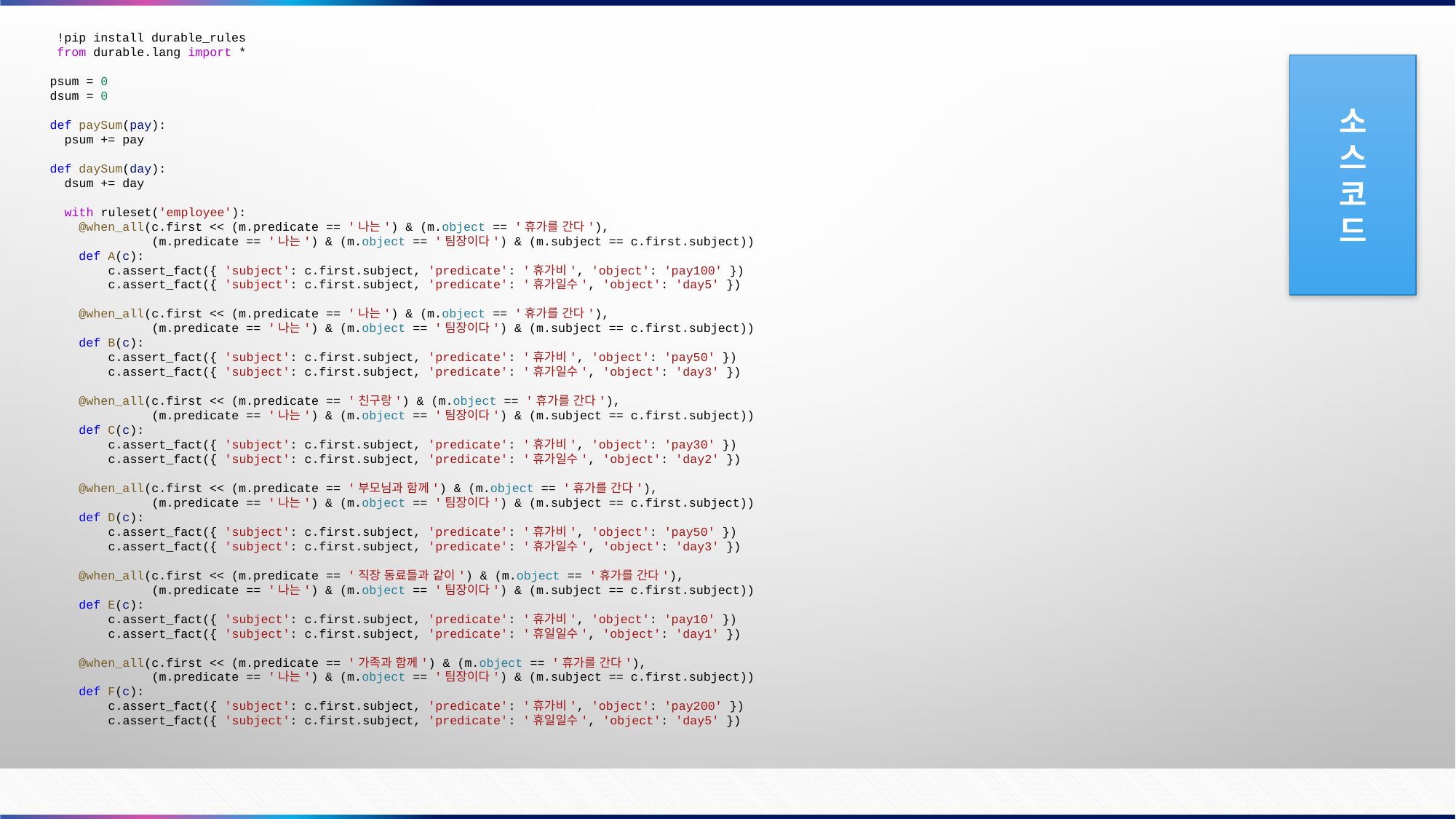

!pip install durable_rules
 from durable.lang import *
psum = 0
dsum = 0
def paySum(pay):
  psum += pay
def daySum(day):
  dsum += day
  with ruleset('employee'):
    @when_all(c.first << (m.predicate == '나는') & (m.object == '휴가를 간다'),
              (m.predicate == '나는') & (m.object == '팀장이다') & (m.subject == c.first.subject))
    def A(c):
        c.assert_fact({ 'subject': c.first.subject, 'predicate': '휴가비', 'object': 'pay100' })
        c.assert_fact({ 'subject': c.first.subject, 'predicate': '휴가일수', 'object': 'day5' })

    @when_all(c.first << (m.predicate == '나는') & (m.object == '휴가를 간다'),
              (m.predicate == '나는') & (m.object == '팀장이다') & (m.subject == c.first.subject))
    def B(c):
        c.assert_fact({ 'subject': c.first.subject, 'predicate': '휴가비', 'object': 'pay50' })
        c.assert_fact({ 'subject': c.first.subject, 'predicate': '휴가일수', 'object': 'day3' })

    @when_all(c.first << (m.predicate == '친구랑') & (m.object == '휴가를 간다'),
              (m.predicate == '나는') & (m.object == '팀장이다') & (m.subject == c.first.subject))
    def C(c):
        c.assert_fact({ 'subject': c.first.subject, 'predicate': '휴가비', 'object': 'pay30' })
        c.assert_fact({ 'subject': c.first.subject, 'predicate': '휴가일수', 'object': 'day2' })

    @when_all(c.first << (m.predicate == '부모님과 함께') & (m.object == '휴가를 간다'),
              (m.predicate == '나는') & (m.object == '팀장이다') & (m.subject == c.first.subject))
    def D(c):
        c.assert_fact({ 'subject': c.first.subject, 'predicate': '휴가비', 'object': 'pay50' })
        c.assert_fact({ 'subject': c.first.subject, 'predicate': '휴가일수', 'object': 'day3' })

    @when_all(c.first << (m.predicate == '직장 동료들과 같이') & (m.object == '휴가를 간다'),
              (m.predicate == '나는') & (m.object == '팀장이다') & (m.subject == c.first.subject))
    def E(c):
        c.assert_fact({ 'subject': c.first.subject, 'predicate': '휴가비', 'object': 'pay10' })
        c.assert_fact({ 'subject': c.first.subject, 'predicate': '휴일일수', 'object': 'day1' })

    @when_all(c.first << (m.predicate == '가족과 함께') & (m.object == '휴가를 간다'),
              (m.predicate == '나는') & (m.object == '팀장이다') & (m.subject == c.first.subject))
    def F(c):
        c.assert_fact({ 'subject': c.first.subject, 'predicate': '휴가비', 'object': 'pay200' })
        c.assert_fact({ 'subject': c.first.subject, 'predicate': '휴일일수', 'object': 'day5' })

소
스
코
드